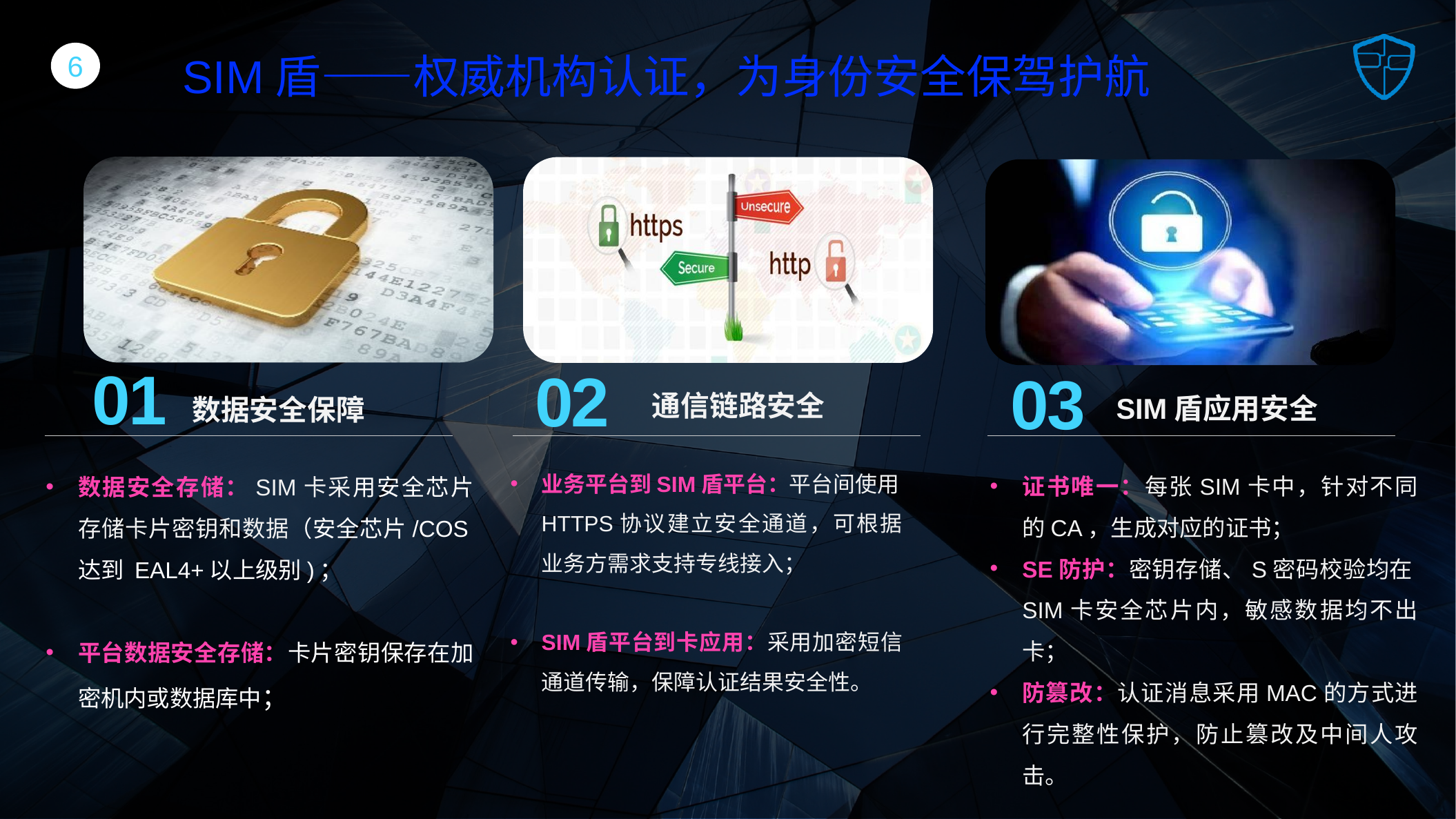

6
SIM盾——权威机构认证，为身份安全保驾护航

01
02
03
通信链路安全
SIM盾应用安全
数据安全保障
业务平台到SIM盾平台：平台间使用HTTPS协议建立安全通道，可根据业务方需求支持专线接入；

SIM盾平台到卡应用：采用加密短信通道传输，保障认证结果安全性。
证书唯一：每张SIM卡中，针对不同的CA，生成对应的证书；
SE防护：密钥存储、S密码校验均在SIM卡安全芯片内，敏感数据均不出卡；
防篡改：认证消息采用MAC的方式进行完整性保护，防止篡改及中间人攻击。
数据安全存储：SIM卡采用安全芯片存储卡片密钥和数据（安全芯片/COS达到 EAL4+以上级别)；

平台数据安全存储：卡片密钥保存在加密机内或数据库中；